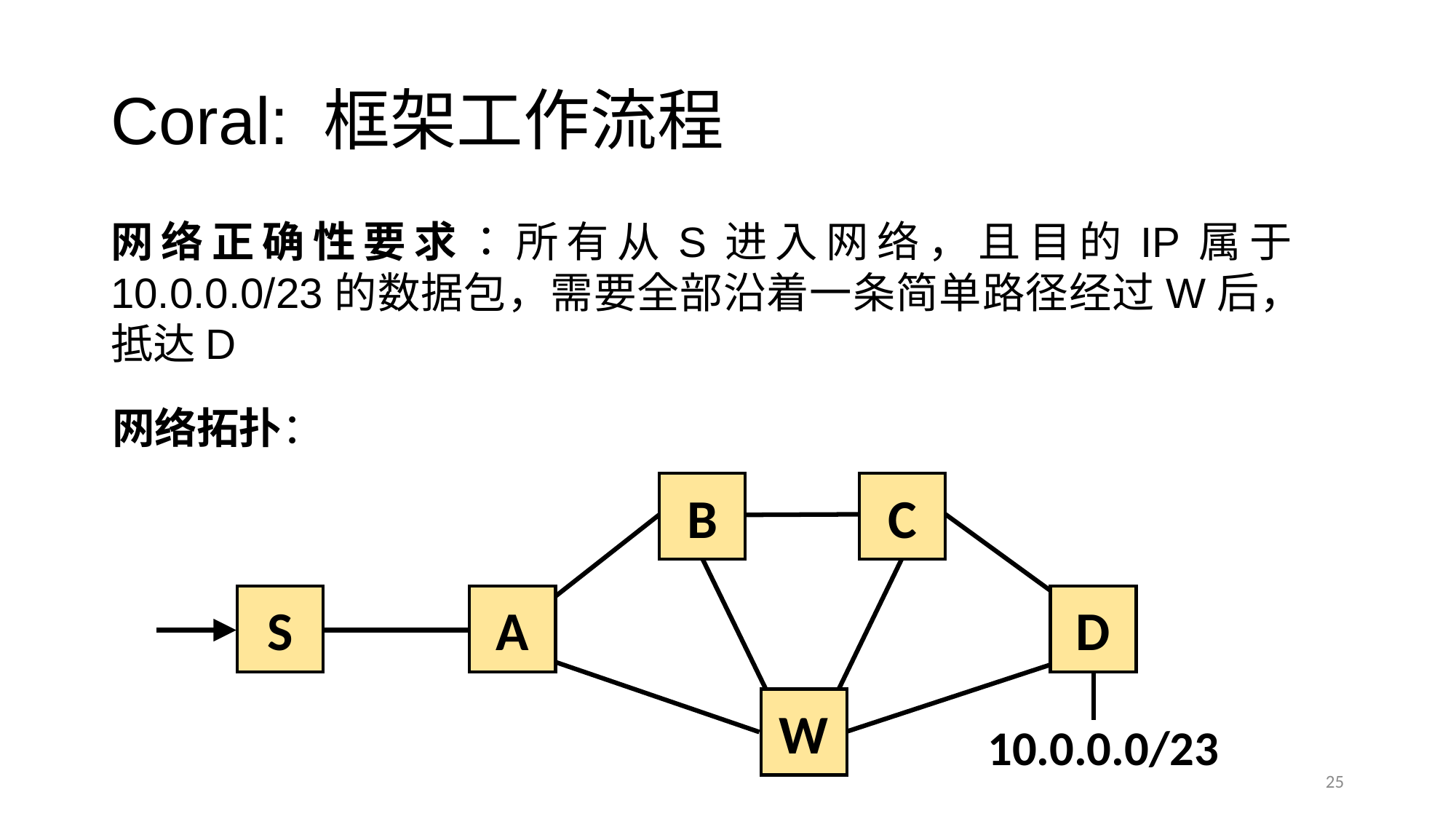

# Coral: 框架工作流程
网络正确性要求：所有从S进入网络，且目的IP属于10.0.0.0/23的数据包，需要全部沿着一条简单路径经过W后，抵达D
网络拓扑：
B
C
10.0.0.0/23
S
A
D
W
25